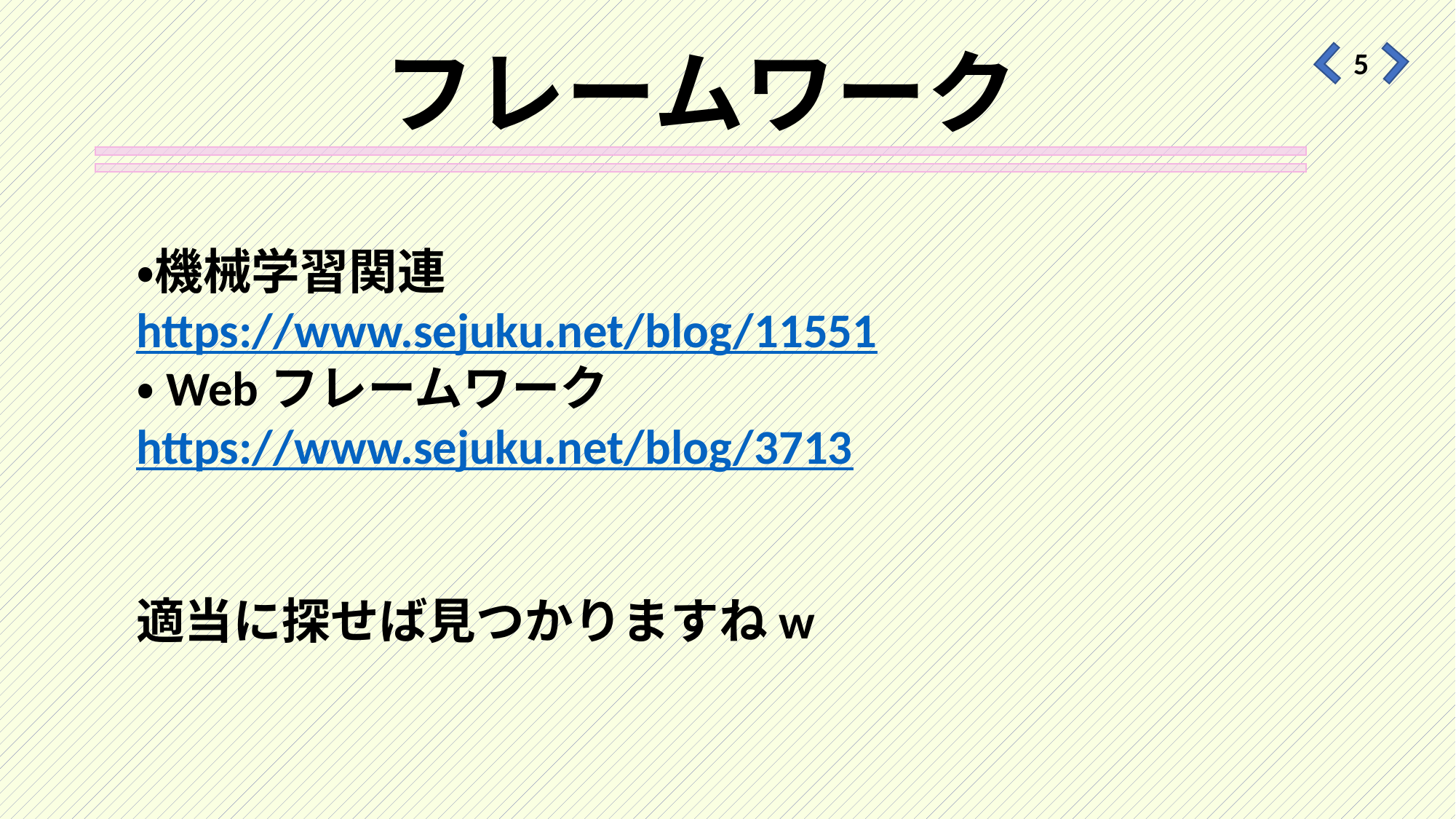

# フレームワーク
5

・機械学習関連
https://www.sejuku.net/blog/11551
・Webフレームワーク
https://www.sejuku.net/blog/3713

適当に探せば見つかりますねw